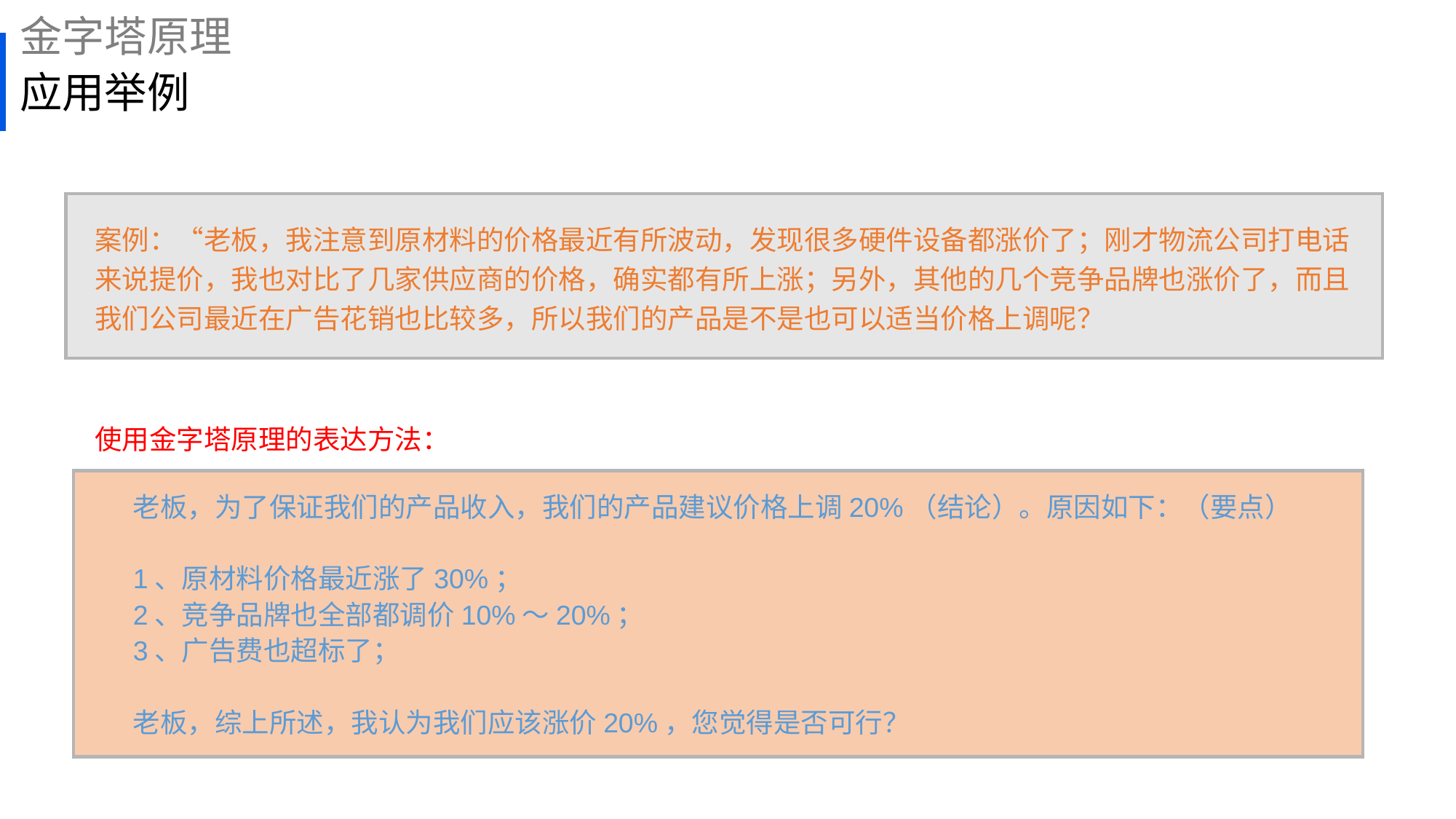

金字塔原理
# 应用举例

案例：“老板，我注意到原材料的价格最近有所波动，发现很多硬件设备都涨价了；刚才物流公司打电话来说提价，我也对比了几家供应商的价格，确实都有所上涨；另外，其他的几个竞争品牌也涨价了，而且我们公司最近在广告花销也比较多，所以我们的产品是不是也可以适当价格上调呢？
使用金字塔原理的表达方法：

老板，为了保证我们的产品收入，我们的产品建议价格上调20%（结论）。原因如下：（要点）

1、原材料价格最近涨了30%；
2、竞争品牌也全部都调价10%～20%；
3、广告费也超标了；

老板，综上所述，我认为我们应该涨价20%，您觉得是否可行？